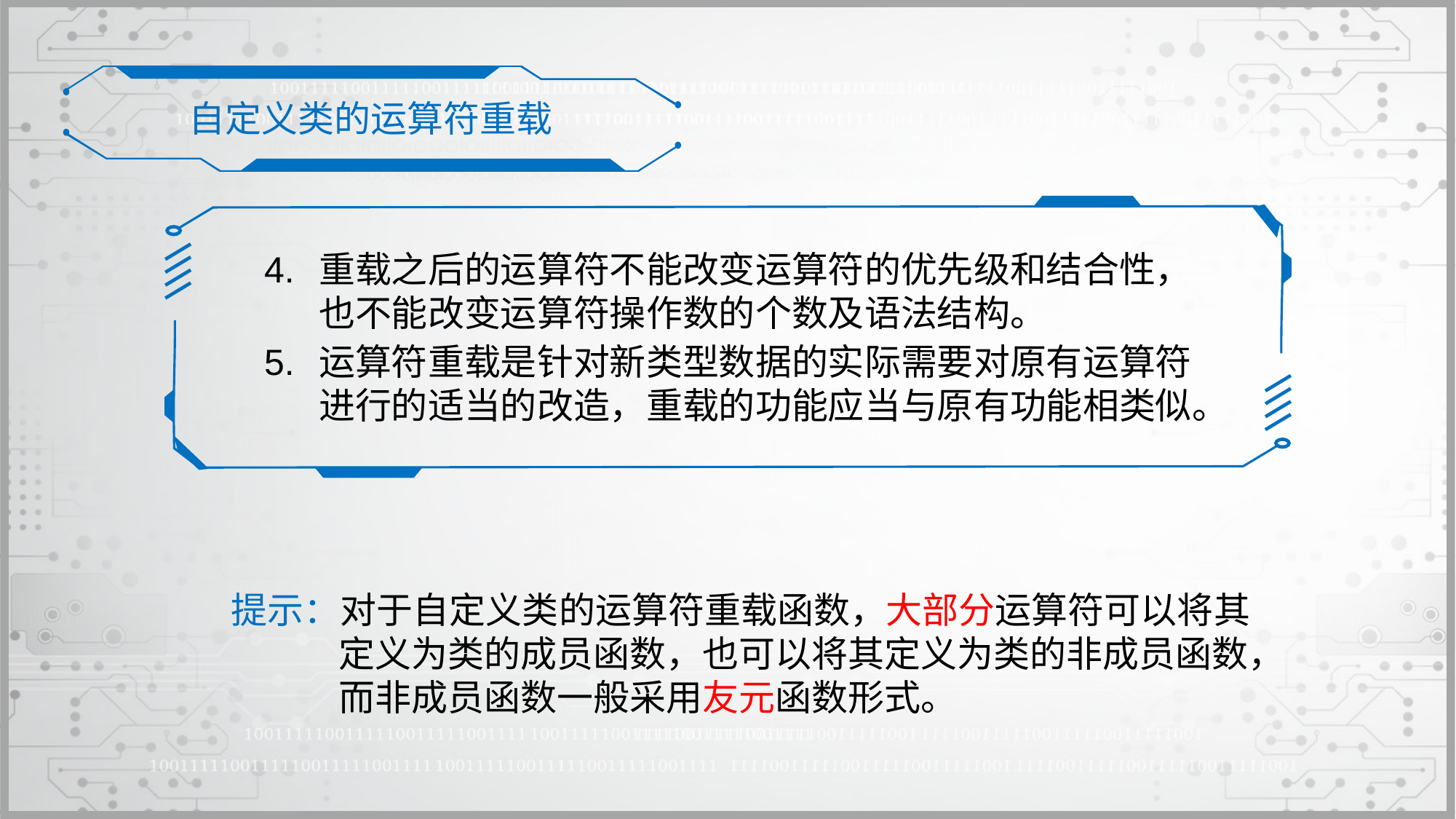

自定义类的运算符重载

重载之后的运算符不能改变运算符的优先级和结合性，也不能改变运算符操作数的个数及语法结构。
运算符重载是针对新类型数据的实际需要对原有运算符进行的适当的改造，重载的功能应当与原有功能相类似。
提示：对于自定义类的运算符重载函数，大部分运算符可以将其定义为类的成员函数，也可以将其定义为类的非成员函数，而非成员函数一般采用友元函数形式。